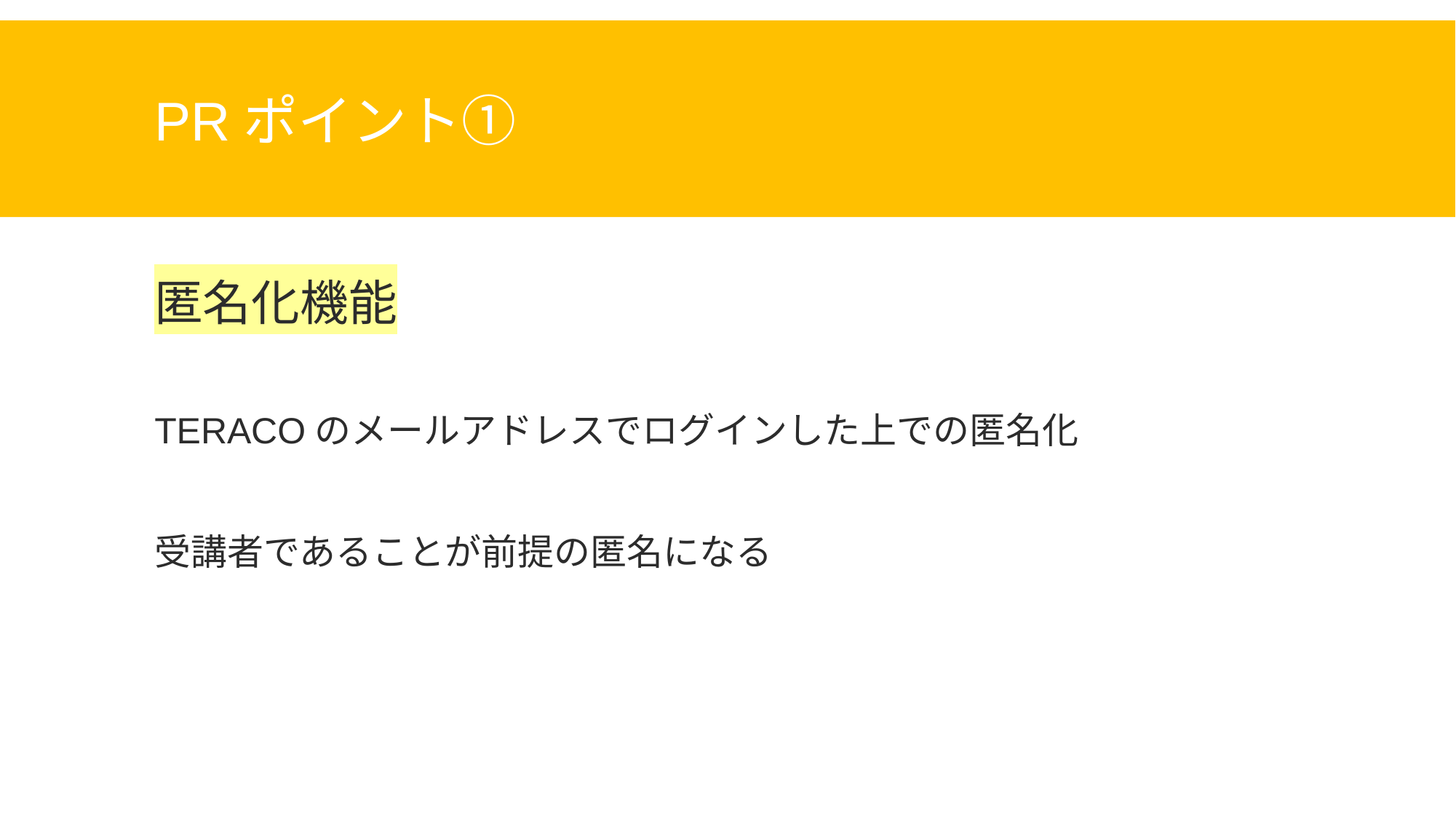

# PRポイント①
匿名化機能

TERACOのメールアドレスでログインした上での匿名化

受講者であることが前提の匿名になる

10